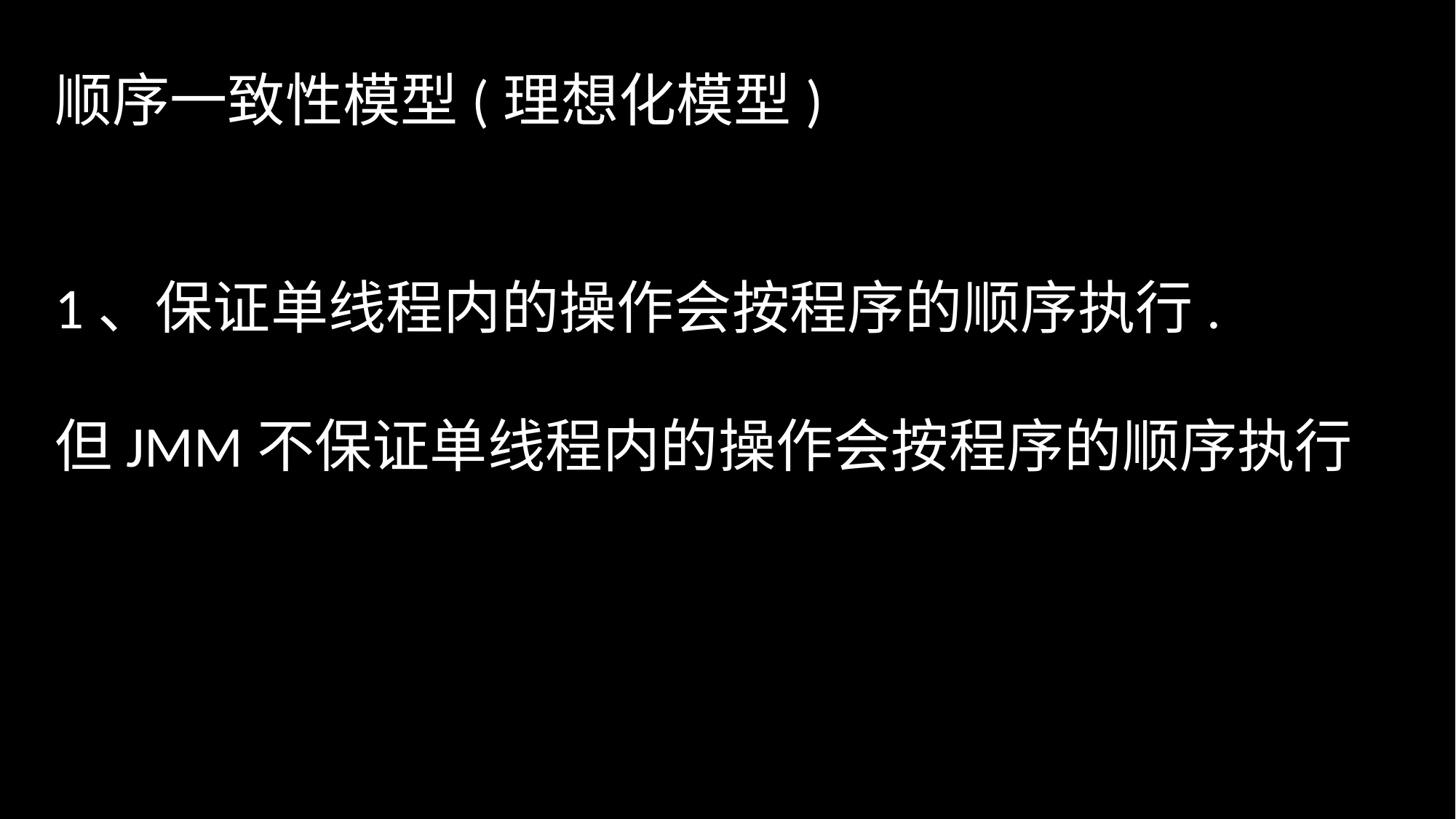

顺序一致性模型(理想化模型)

1、保证单线程内的操作会按程序的顺序执行.

但JMM不保证单线程内的操作会按程序的顺序执行